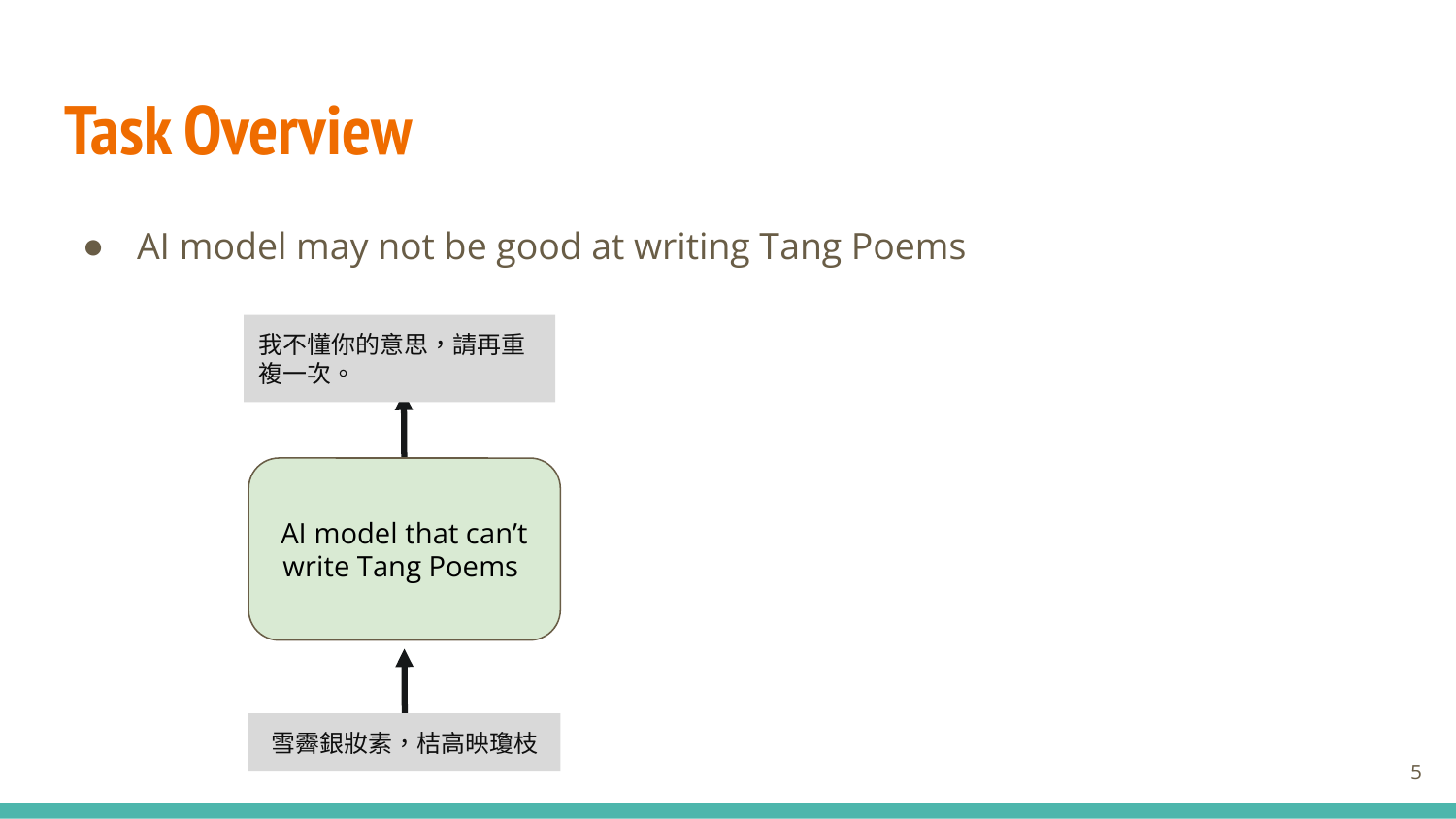

# Task Overview
AI model may not be good at writing Tang Poems
我不懂你的意思，請再重複一次。
AI model that can’t
write Tang Poems
雪霽銀妝素，桔高映瓊枝
5